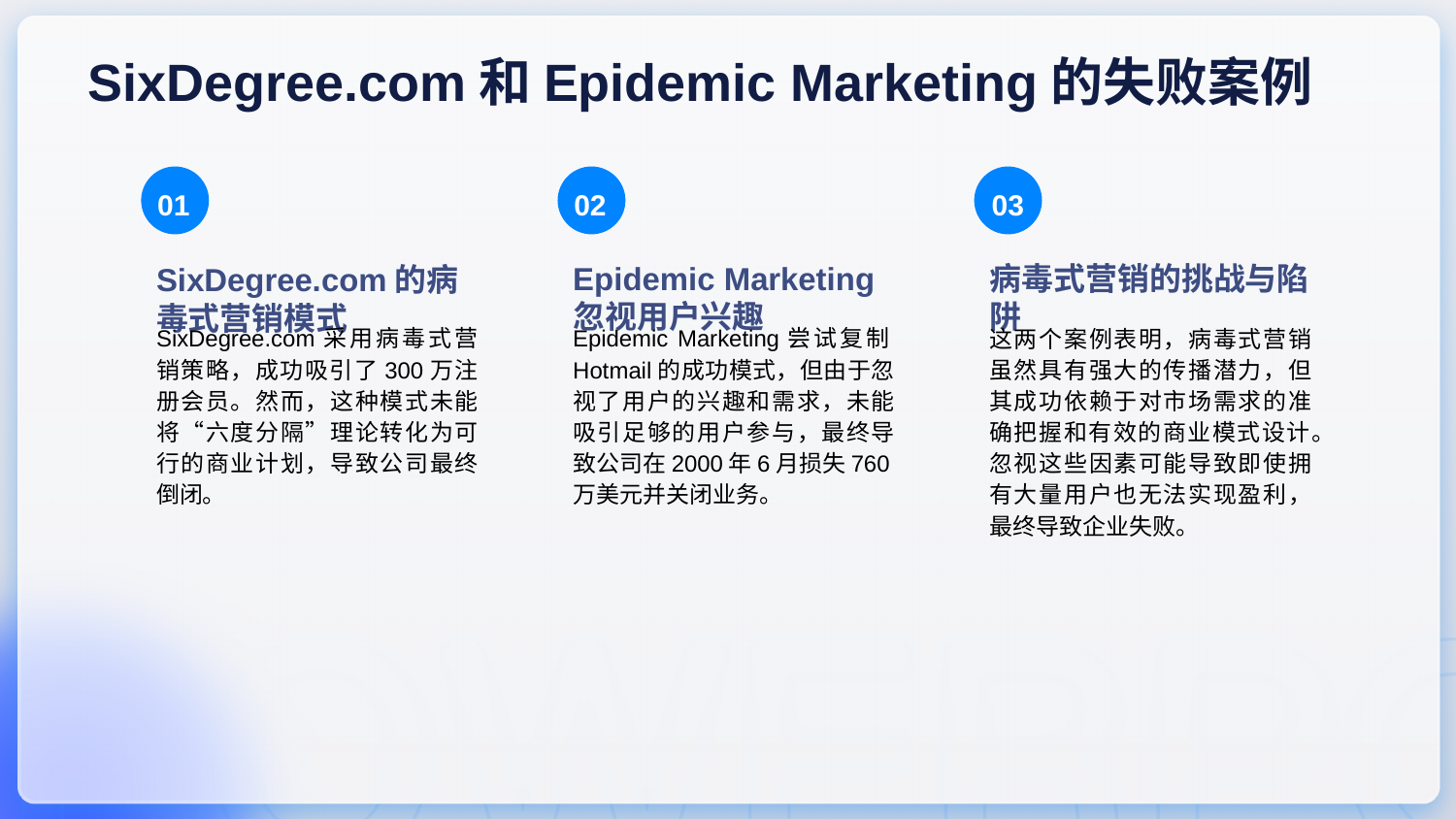

SixDegree.com和Epidemic Marketing的失败案例

01
02
03
Epidemic Marketing忽视用户兴趣
病毒式营销的挑战与陷阱
SixDegree.com的病毒式营销模式
SixDegree.com采用病毒式营销策略，成功吸引了300万注册会员。然而，这种模式未能将“六度分隔”理论转化为可行的商业计划，导致公司最终倒闭。
Epidemic Marketing尝试复制Hotmail的成功模式，但由于忽视了用户的兴趣和需求，未能吸引足够的用户参与，最终导致公司在2000年6月损失760万美元并关闭业务。
这两个案例表明，病毒式营销虽然具有强大的传播潜力，但其成功依赖于对市场需求的准确把握和有效的商业模式设计。忽视这些因素可能导致即使拥有大量用户也无法实现盈利，最终导致企业失败。